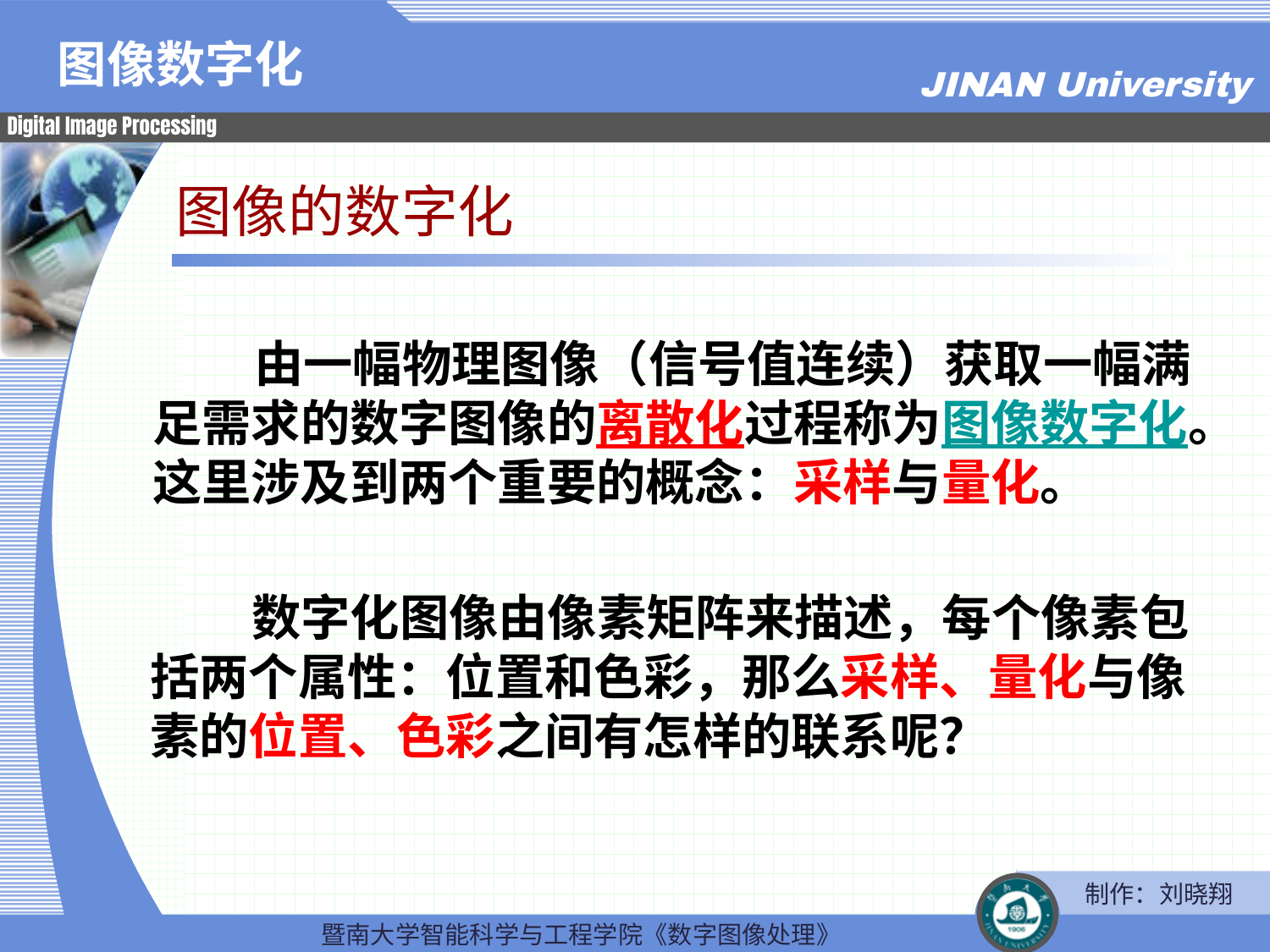

图像数字化
图像的数字化
        由一幅物理图像（信号值连续）获取一幅满足需求的数字图像的离散化过程称为图像数字化。这里涉及到两个重要的概念：采样与量化。
        数字化图像由像素矩阵来描述，每个像素包括两个属性：位置和色彩，那么采样、量化与像素的位置、色彩之间有怎样的联系呢？

18